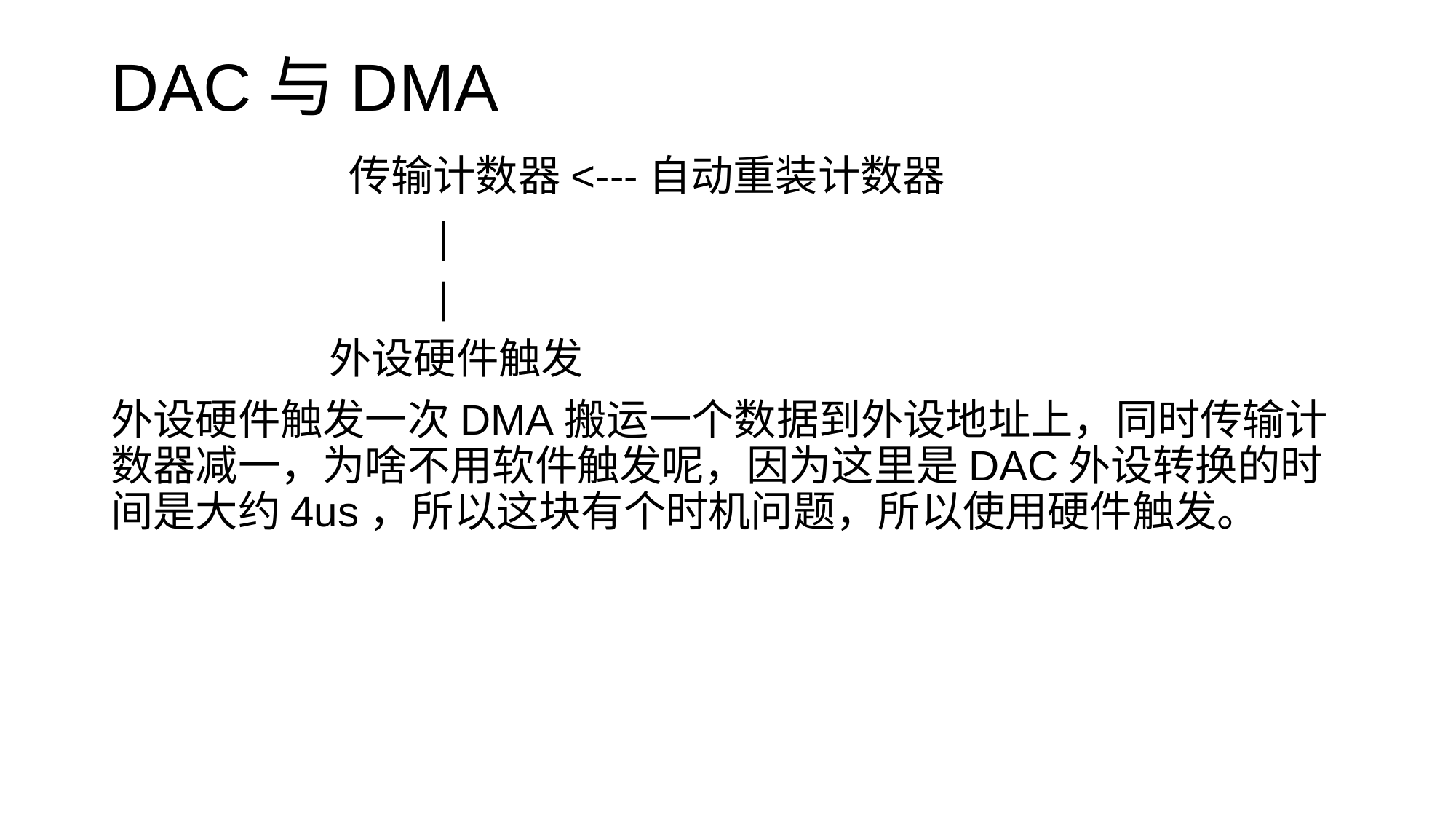

# DAC与DMA
		 传输计数器<---自动重装计数器
			|
			|
		外设硬件触发
外设硬件触发一次DMA搬运一个数据到外设地址上，同时传输计数器减一，为啥不用软件触发呢，因为这里是DAC外设转换的时间是大约4us，所以这块有个时机问题，所以使用硬件触发。